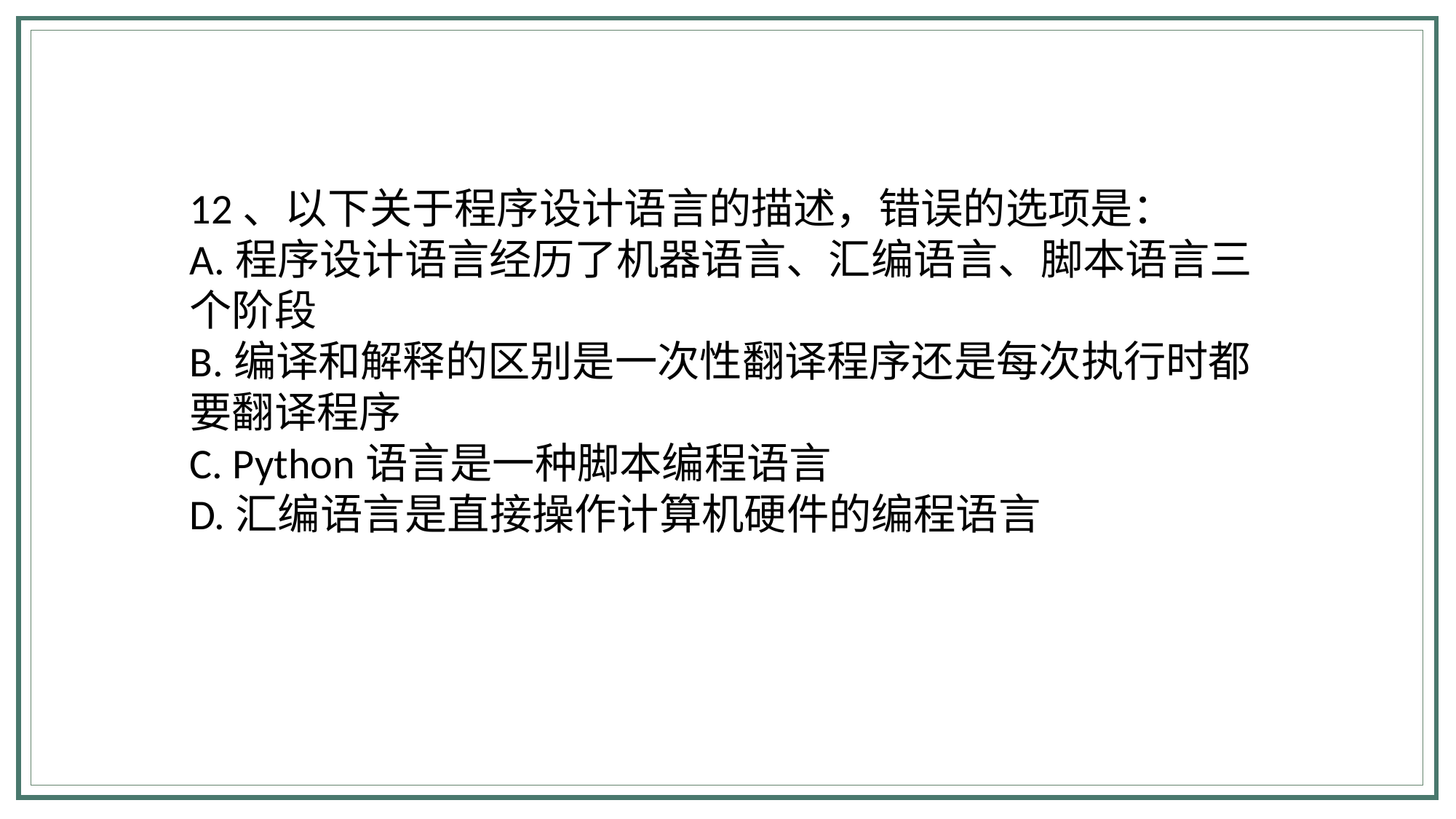

12、以下关于程序设计语言的描述，错误的选项是：‬
A.程序设计语言经历了机器语言、汇编语言、脚本语言三个阶段
B.编译和解释的区别是一次性翻译程序还是每次执行时都要翻译程序
C. Python语言是一种脚本编程语言
D.汇编语言是直接操作计算机硬件的编程语言